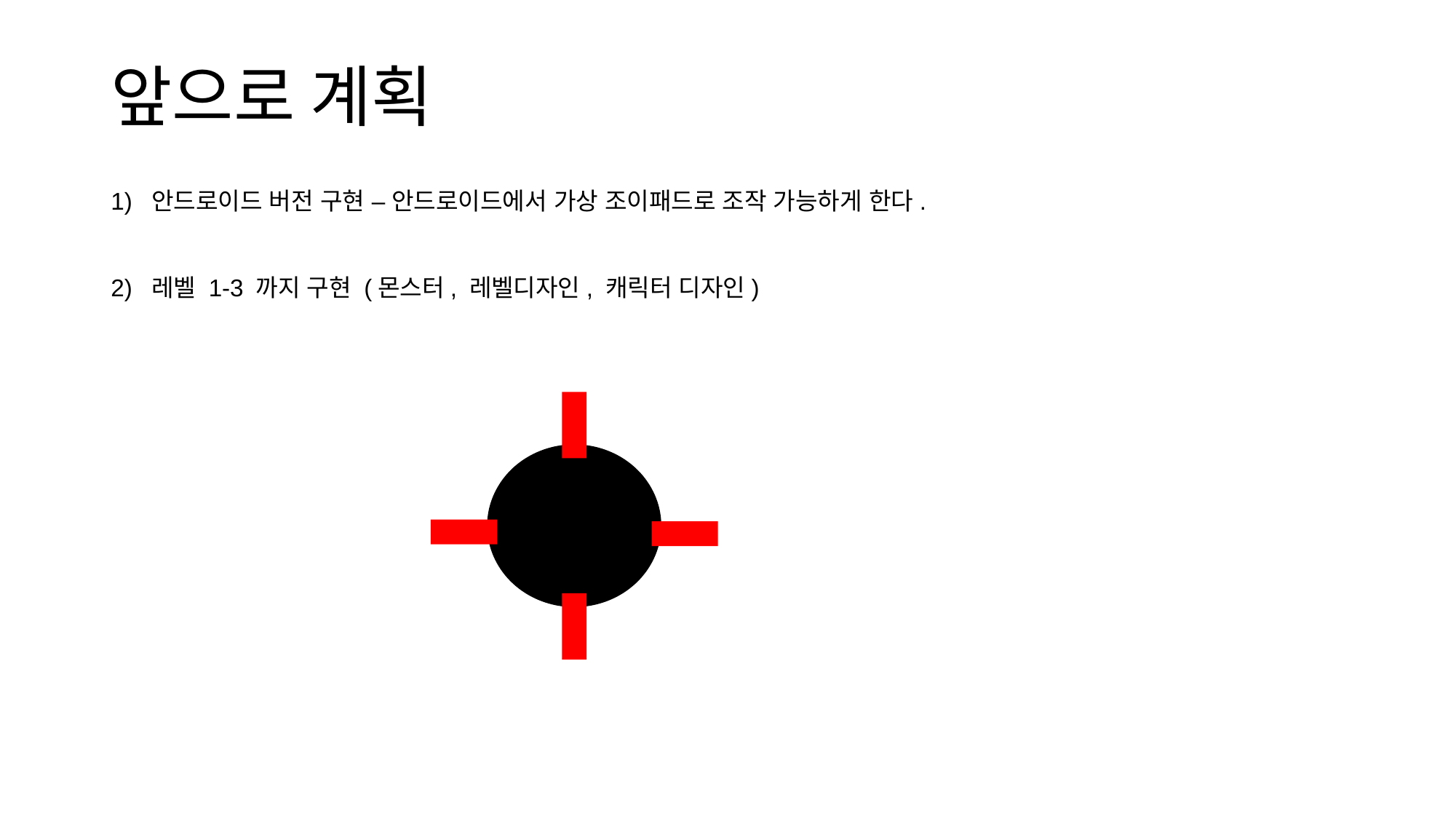

앞으로 계획
안드로이드 버전 구현 – 안드로이드에서 가상 조이패드로 조작 가능하게 한다.

레벨 1-3 까지 구현 (몬스터, 레벨디자인, 캐릭터 디자인)